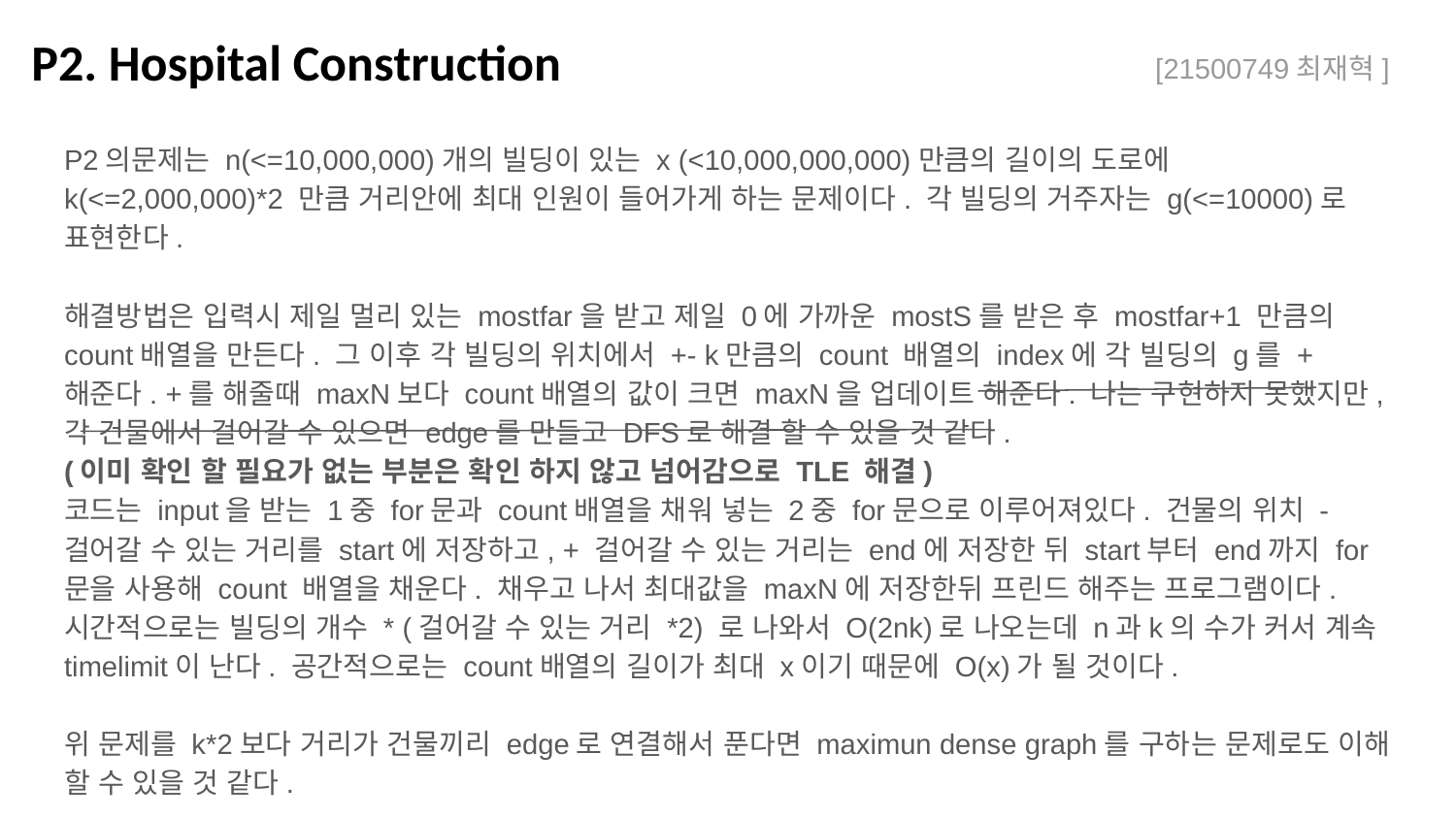

P2. Hospital Construction
[21500749최재혁]
P2의문제는 n(<=10,000,000)개의 빌딩이 있는 x (<10,000,000,000)만큼의 길이의 도로에 k(<=2,000,000)*2 만큼 거리안에 최대 인원이 들어가게 하는 문제이다. 각 빌딩의 거주자는 g(<=10000)로 표현한다.

해결방법은 입력시 제일 멀리 있는 mostfar을 받고 제일 0에 가까운 mostS를 받은 후 mostfar+1 만큼의 count배열을 만든다. 그 이후 각 빌딩의 위치에서 +- k만큼의 count 배열의 index에 각 빌딩의 g를 + 해준다. +를 해줄때 maxN보다 count배열의 값이 크면 maxN을 업데이트 해준다. 나는 구현하지 못했지만, 각 건물에서 걸어갈 수 있으면 edge를 만들고 DFS로 해결 할 수 있을 것 같다.
(이미 확인 할 필요가 없는 부분은 확인 하지 않고 넘어감으로 TLE 해결)
코드는 input을 받는 1중 for문과 count배열을 채워 넣는 2중 for문으로 이루어져있다. 건물의 위치 - 걸어갈 수 있는 거리를 start에 저장하고, + 걸어갈 수 있는 거리는 end에 저장한 뒤 start부터 end까지 for문을 사용해 count 배열을 채운다. 채우고 나서 최대값을 maxN에 저장한뒤 프린드 해주는 프로그램이다.
시간적으로는 빌딩의 개수 * (걸어갈 수 있는 거리 *2) 로 나와서 O(2nk)로 나오는데 n과k의 수가 커서 계속 timelimit이 난다. 공간적으로는 count배열의 길이가 최대 x이기 때문에 O(x)가 될 것이다.

위 문제를 k*2보다 거리가 건물끼리 edge로 연결해서 푼다면 maximun dense graph를 구하는 문제로도 이해 할 수 있을 것 같다.